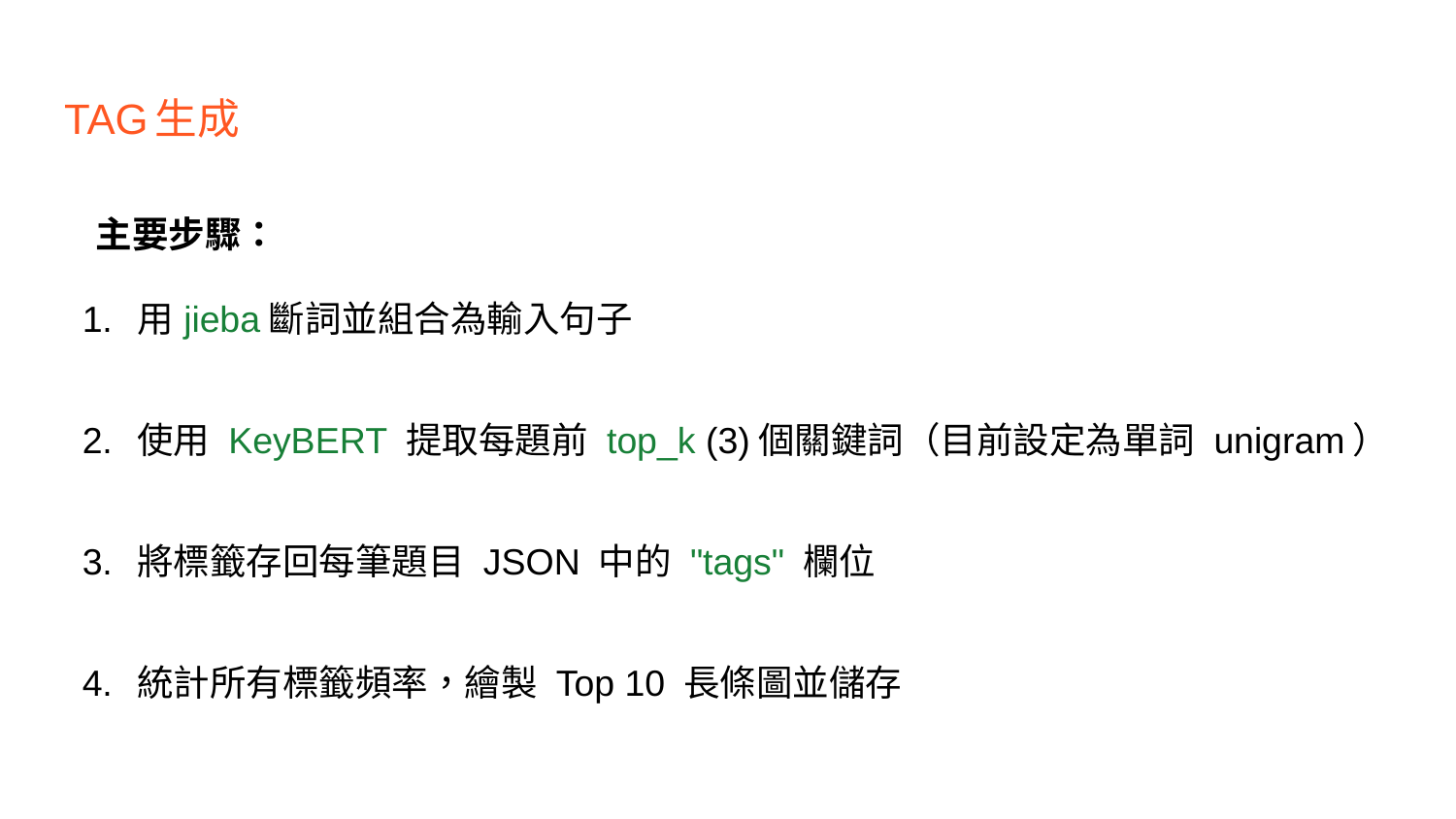

# TAG生成
   主要步驟：
用jieba斷詞並組合為輸入句子
使用 KeyBERT 提取每題前 top_k (3)個關鍵詞（目前設定為單詞 unigram）
將標籤存回每筆題目 JSON 中的 "tags" 欄位
統計所有標籤頻率，繪製 Top 10 長條圖並儲存